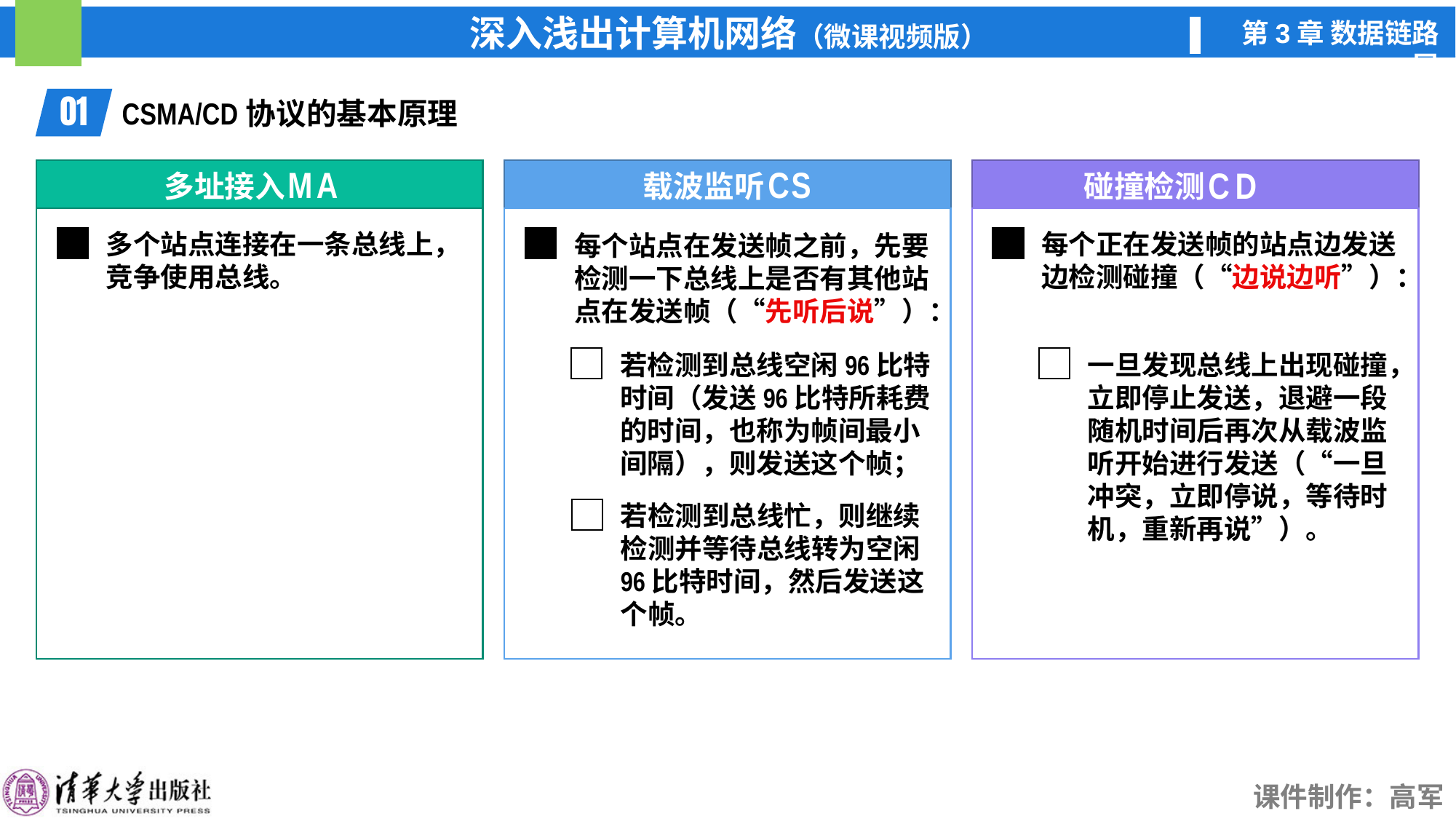

01
CSMA/CD协议的基本原理
M
A
C
S
C
D

多址接入
载波监听
碰撞检测

多个站点连接在一条总线上，竞争使用总线。
每个站点在发送帧之前，先要检测一下总线上是否有其他站点在发送帧（“先听后说”）：
每个正在发送帧的站点边发送边检测碰撞（“边说边听”）：

一旦发现总线上出现碰撞，立即停止发送，退避一段随机时间后再次从载波监听开始进行发送（“一旦冲突，立即停说，等待时机，重新再说”）。
若检测到总线空闲96比特时间（发送96比特所耗费的时间，也称为帧间最小间隔），则发送这个帧；

若检测到总线忙，则继续检测并等待总线转为空闲96比特时间，然后发送这个帧。